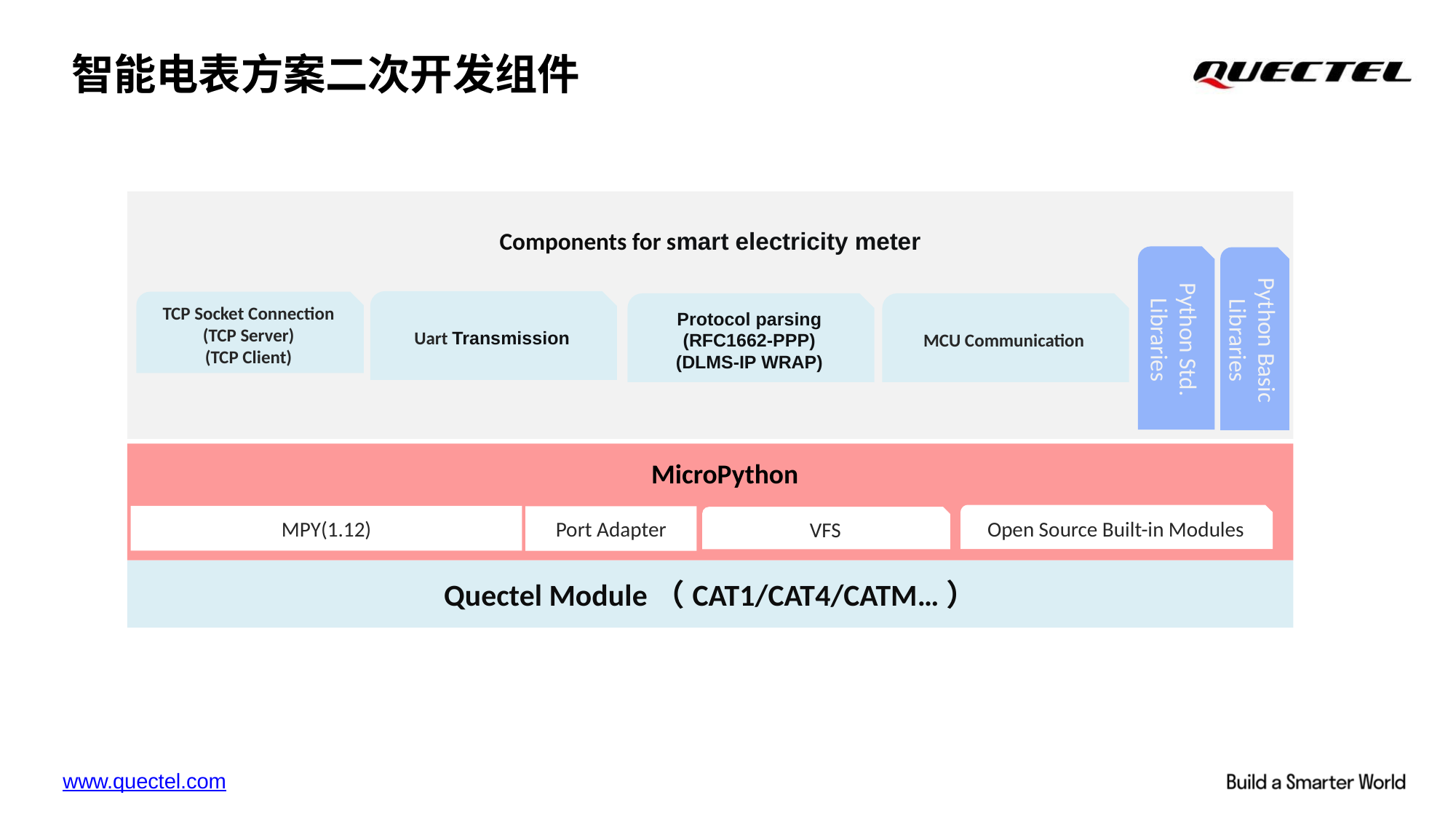

智能电表方案二次开发组件

Components for smart electricity meter
Python Std. Libraries
Python Basic Libraries
MCU Communication
MicroPython
Open Source Built-in Modules
MPY(1.12)
Port Adapter
VFS
Quectel Module（CAT1/CAT4/CATM…）
Uart Transmission
TCP Socket Connection
(TCP Server)
(TCP Client)
Protocol parsing
(RFC1662-PPP)
(DLMS-IP WRAP)
www.quectel.com